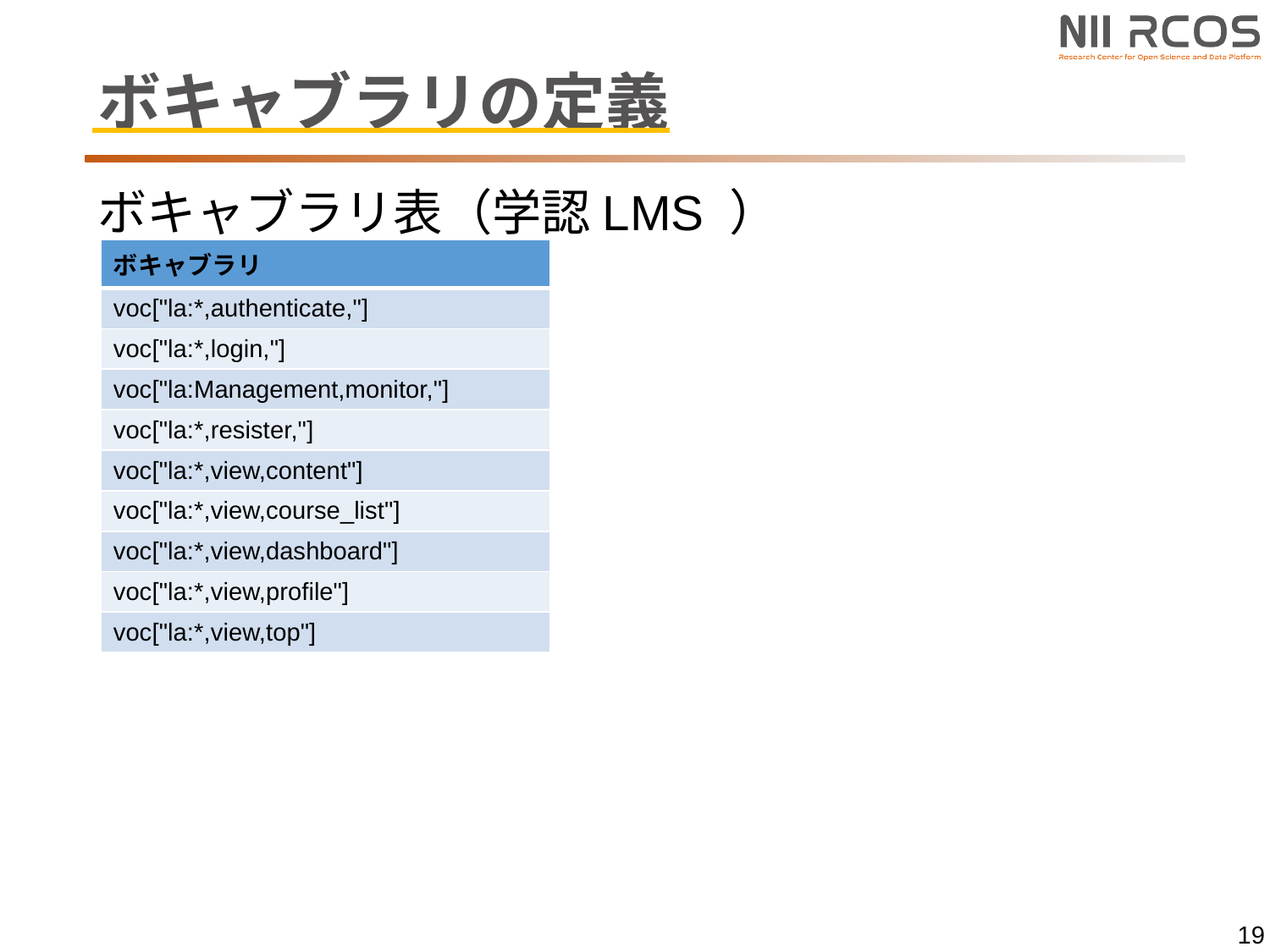

# ボキャブラリの定義
ボキャブラリ表（学認LMS ）
| ボキャブラリ |
| --- |
| voc["la:\*,authenticate,"] |
| voc["la:\*,login,"] |
| voc["la:Management,monitor,"] |
| voc["la:\*,resister,"] |
| voc["la:\*,view,content"] |
| voc["la:\*,view,course\_list"] |
| voc["la:\*,view,dashboard"] |
| voc["la:\*,view,profile"] |
| voc["la:\*,view,top"] |
19